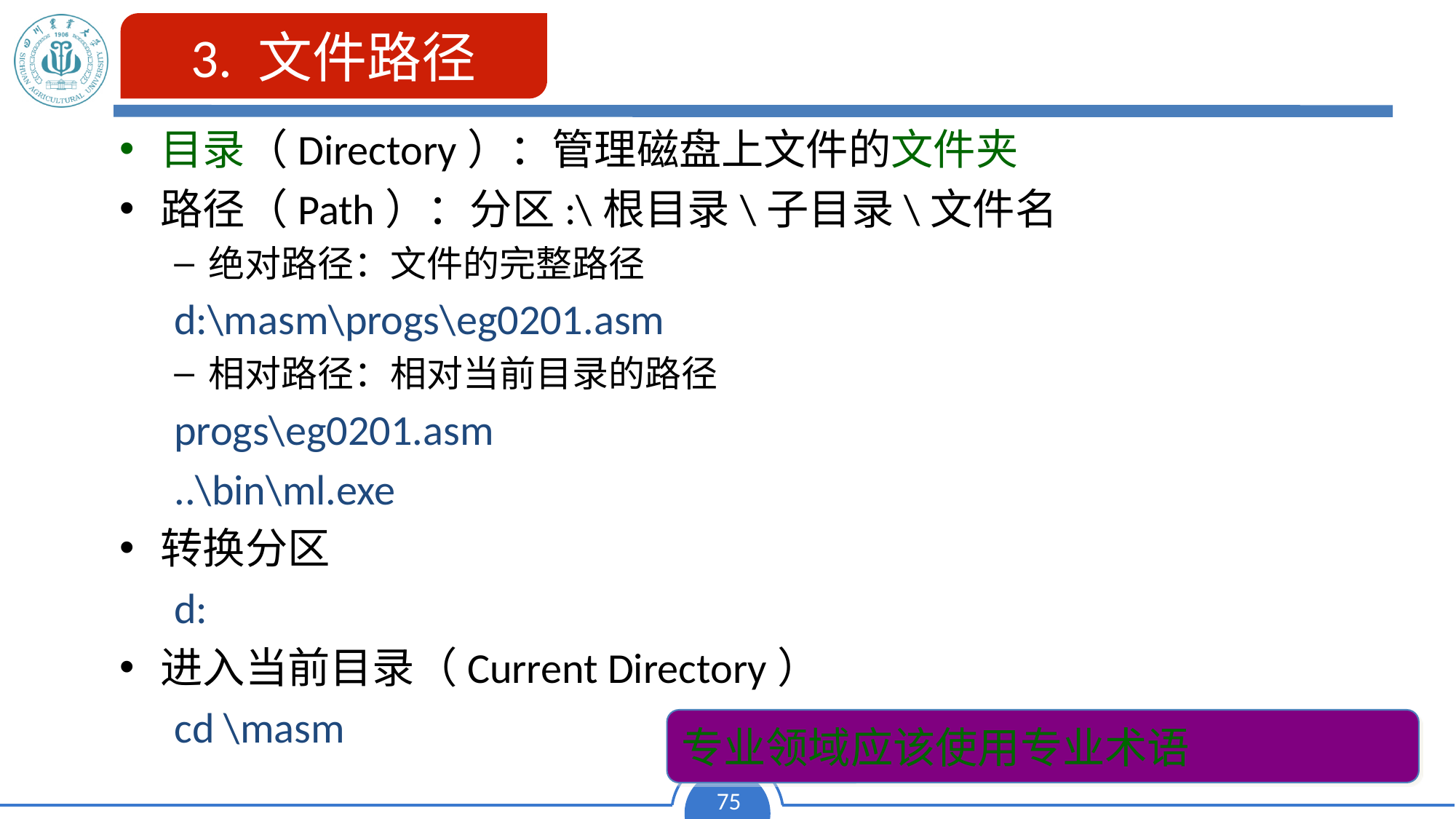

3. 文件路径
目录（Directory）：管理磁盘上文件的文件夹
路径（Path）：分区:\根目录\子目录\文件名
绝对路径：文件的完整路径
d:\masm\progs\eg0201.asm
相对路径：相对当前目录的路径
progs\eg0201.asm
..\bin\ml.exe
转换分区
d:
进入当前目录（Current Directory）
cd \masm
专业领域应该使用专业术语